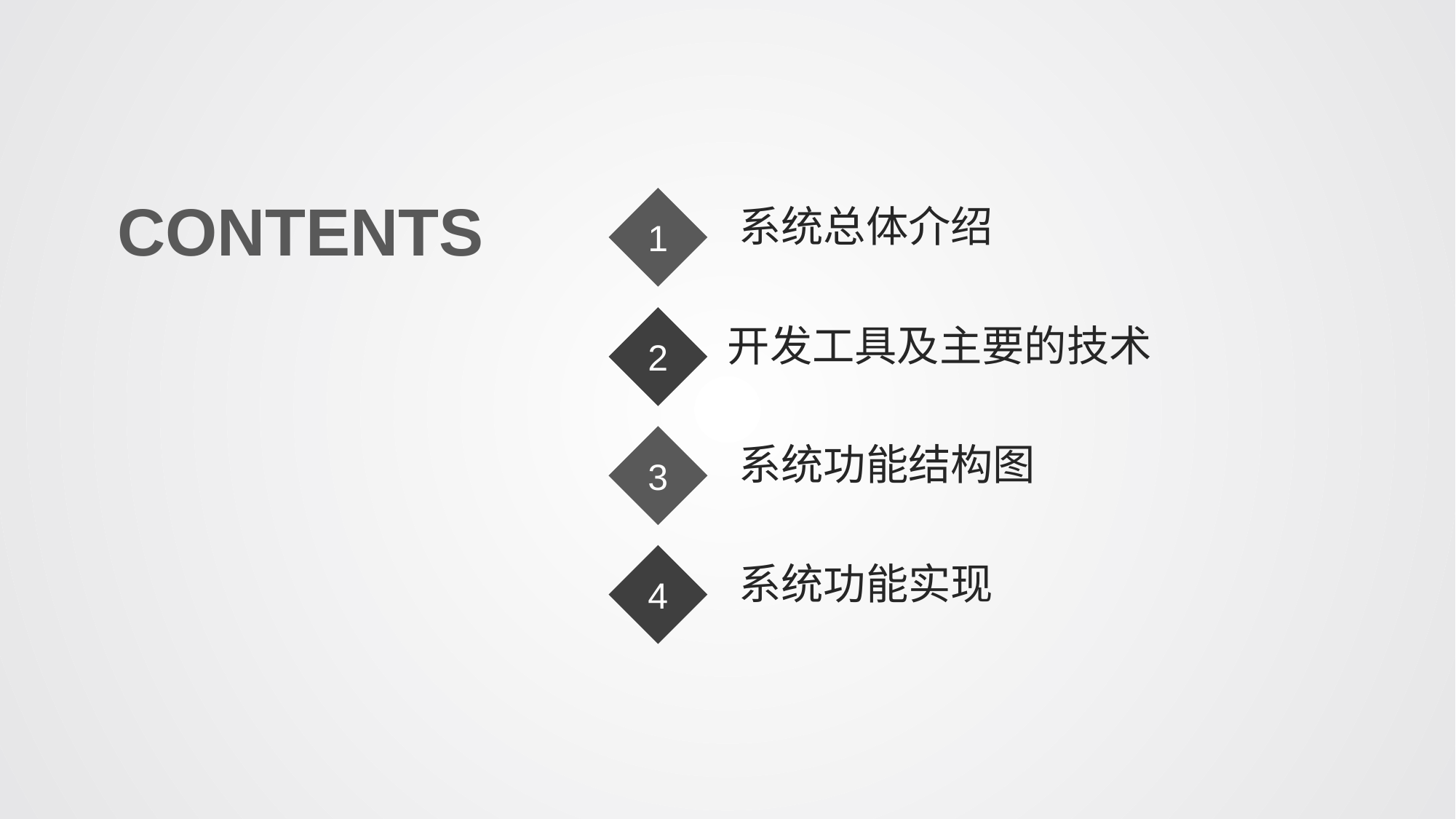

CONTENTS
1
系统总体介绍
2
开发工具及主要的技术
3
系统功能结构图
4
系统功能实现